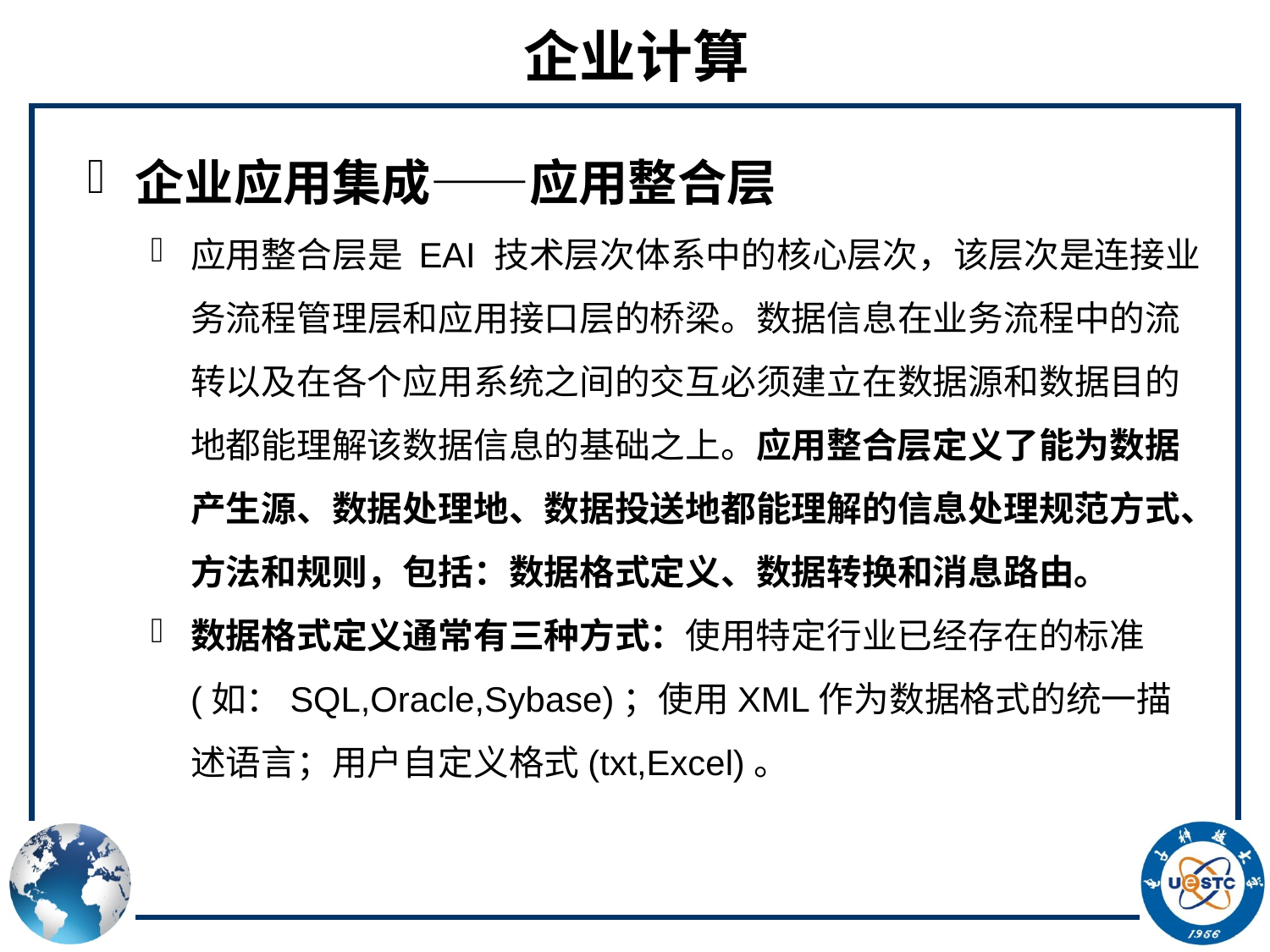

# 企业计算
企业应用集成——应用整合层
应用整合层是 EAI 技术层次体系中的核心层次，该层次是连接业务流程管理层和应用接口层的桥梁。数据信息在业务流程中的流转以及在各个应用系统之间的交互必须建立在数据源和数据目的地都能理解该数据信息的基础之上。应用整合层定义了能为数据产生源、数据处理地、数据投送地都能理解的信息处理规范方式、方法和规则，包括：数据格式定义、数据转换和消息路由。
数据格式定义通常有三种方式：使用特定行业已经存在的标准(如：SQL,Oracle,Sybase)；使用XML作为数据格式的统一描述语言；用户自定义格式(txt,Excel)。